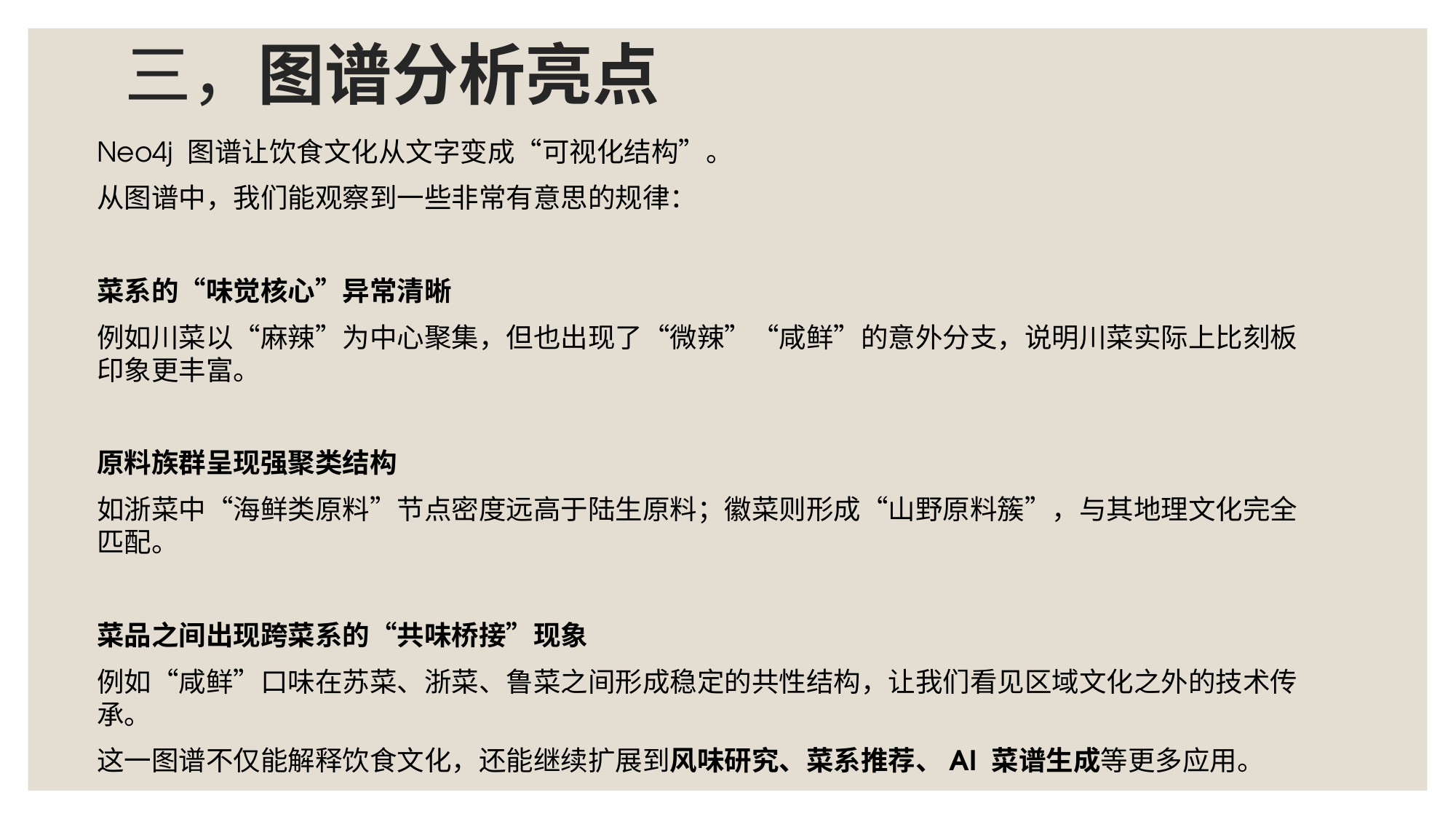

# 三，图谱分析亮点
Neo4j 图谱让饮食文化从文字变成“可视化结构”。
从图谱中，我们能观察到一些非常有意思的规律：

菜系的“味觉核心”异常清晰
例如川菜以“麻辣”为中心聚集，但也出现了“微辣”“咸鲜”的意外分支，说明川菜实际上比刻板印象更丰富。

原料族群呈现强聚类结构
如浙菜中“海鲜类原料”节点密度远高于陆生原料；徽菜则形成“山野原料簇”，与其地理文化完全匹配。

菜品之间出现跨菜系的“共味桥接”现象
例如“咸鲜”口味在苏菜、浙菜、鲁菜之间形成稳定的共性结构，让我们看见区域文化之外的技术传承。
这一图谱不仅能解释饮食文化，还能继续扩展到风味研究、菜系推荐、AI 菜谱生成等更多应用。